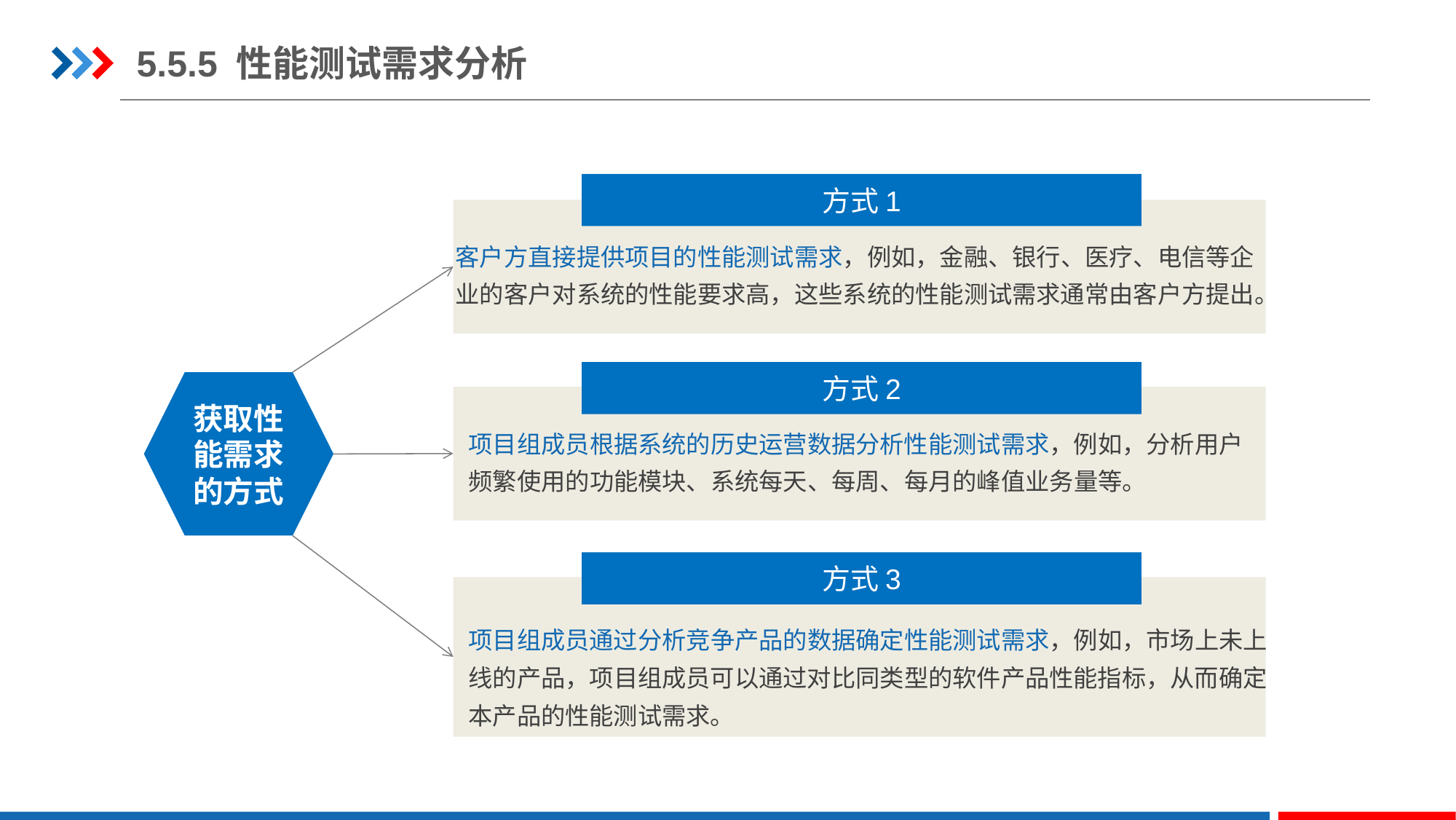

5.5.5 性能测试需求分析
方式1

客户方直接提供项目的性能测试需求，例如，金融、银行、医疗、电信等企业的客户对系统的性能要求高，这些系统的性能测试需求通常由客户方提出。
方式2
获取性能需求的方式

项目组成员根据系统的历史运营数据分析性能测试需求，例如，分析用户频繁使用的功能模块、系统每天、每周、每月的峰值业务量等。
方式3

项目组成员通过分析竞争产品的数据确定性能测试需求，例如，市场上未上线的产品，项目组成员可以通过对比同类型的软件产品性能指标，从而确定本产品的性能测试需求。